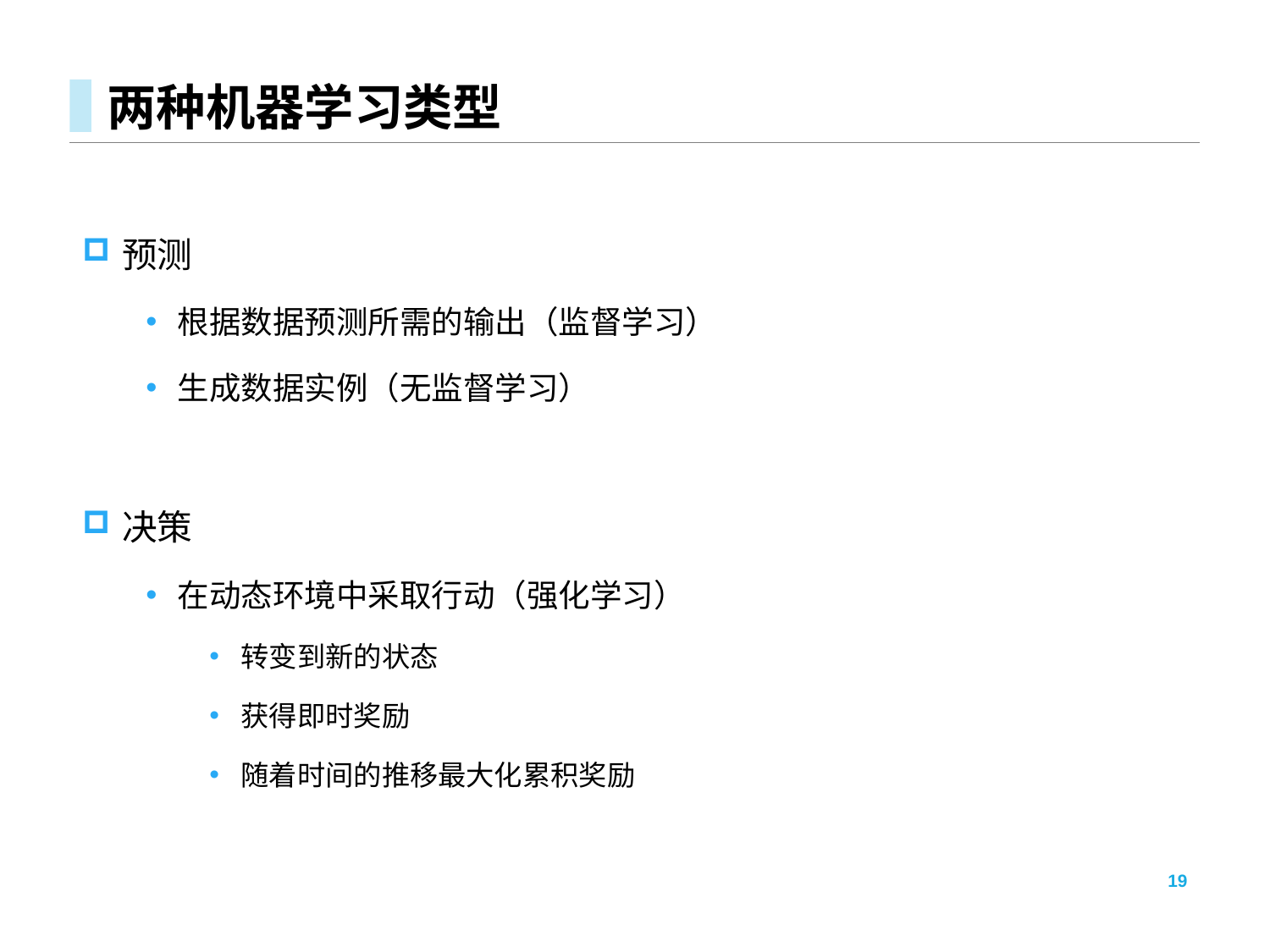

# 两种机器学习类型
预测
根据数据预测所需的输出（监督学习）
生成数据实例（无监督学习）

决策
在动态环境中采取行动（强化学习）
转变到新的状态
获得即时奖励
随着时间的推移最大化累积奖励
19